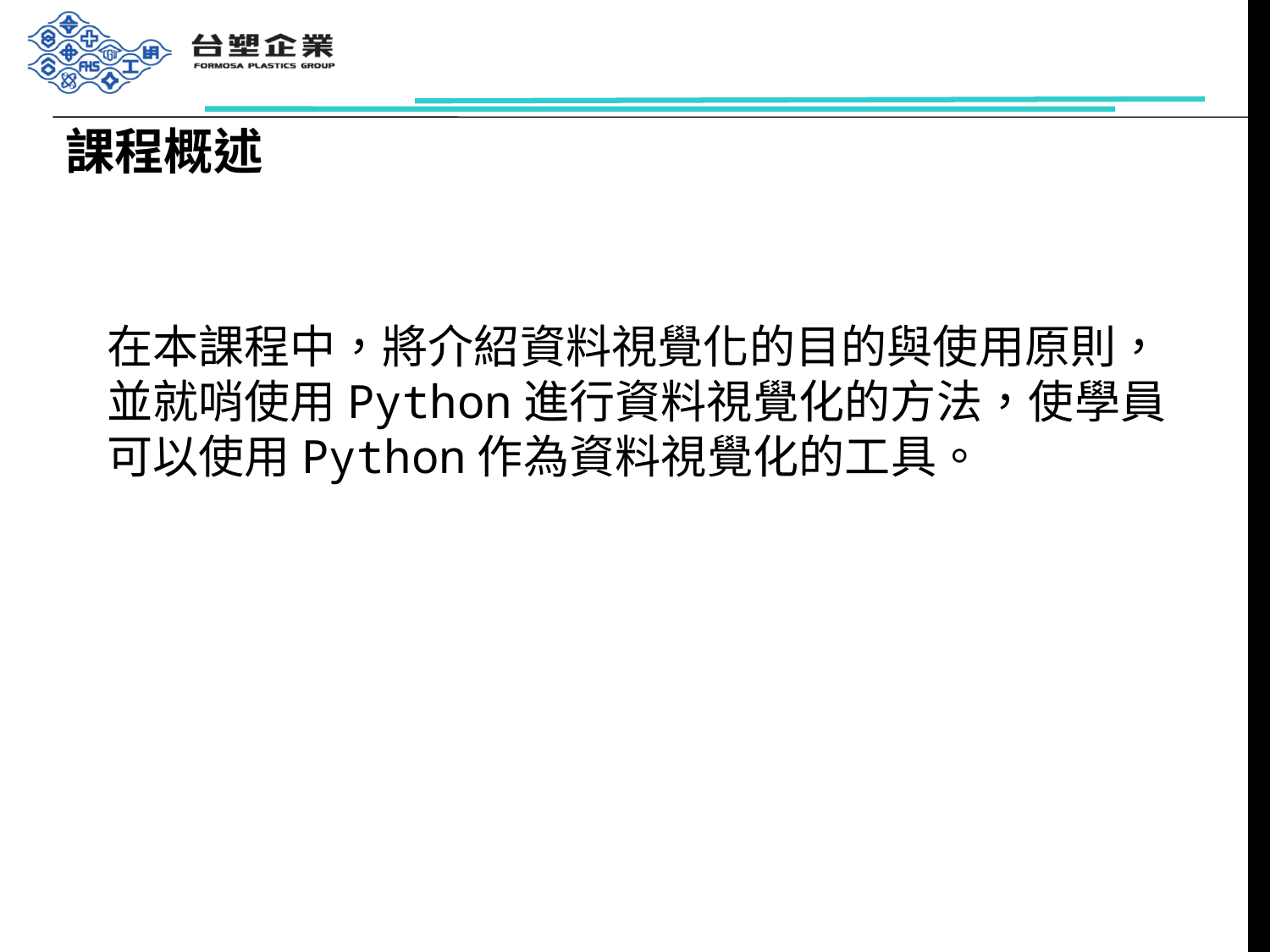

# 課程概述

在本課程中，將介紹資料視覺化的目的與使用原則，並就哨使用Python進行資料視覺化的方法，使學員可以使用Python作為資料視覺化的工具。